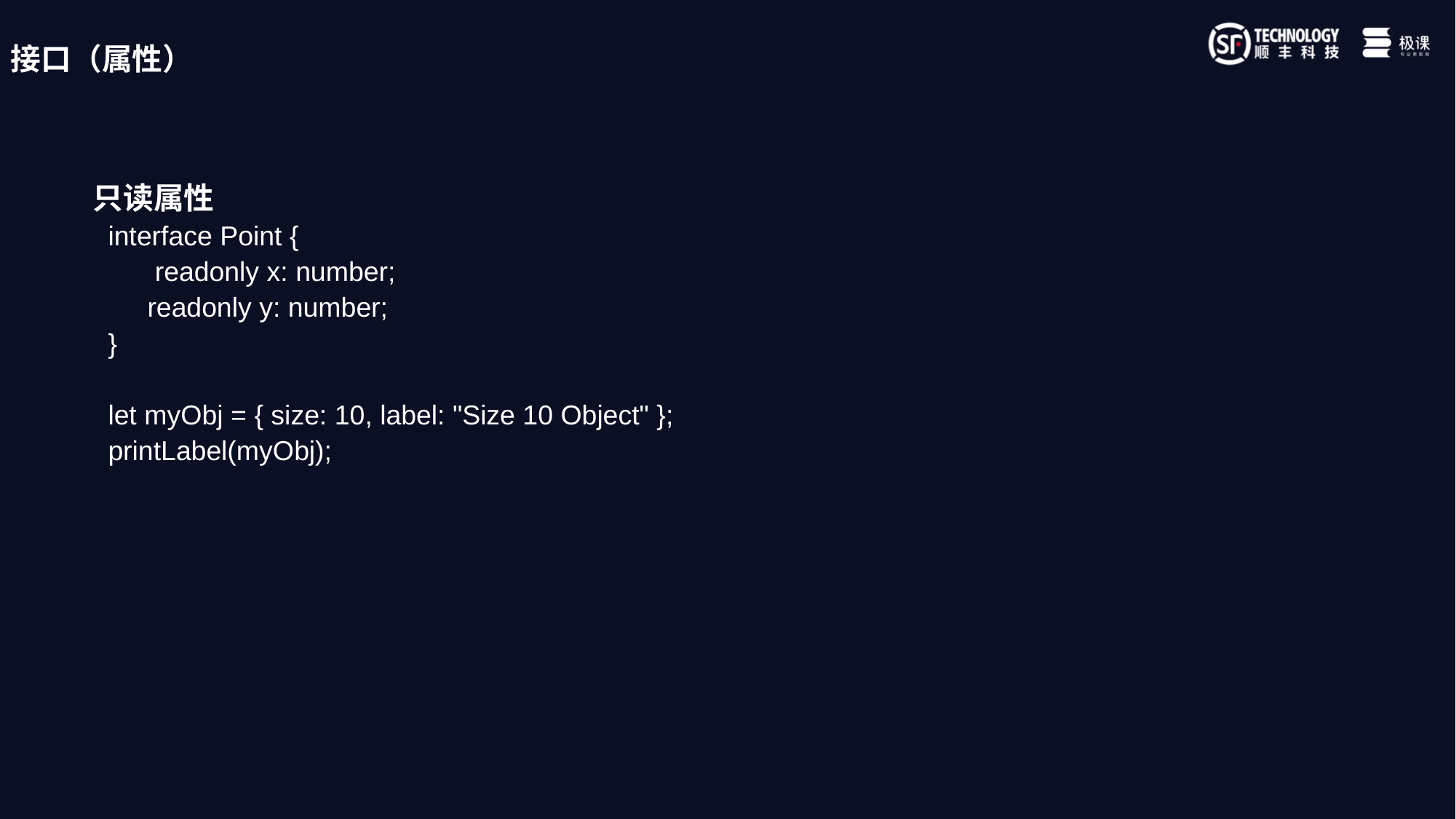

接口（属性）
只读属性
  interface Point {
 readonly x: number;
readonly y: number;
  }

  let myObj = { size: 10, label: "Size 10 Object" };
  printLabel(myObj);